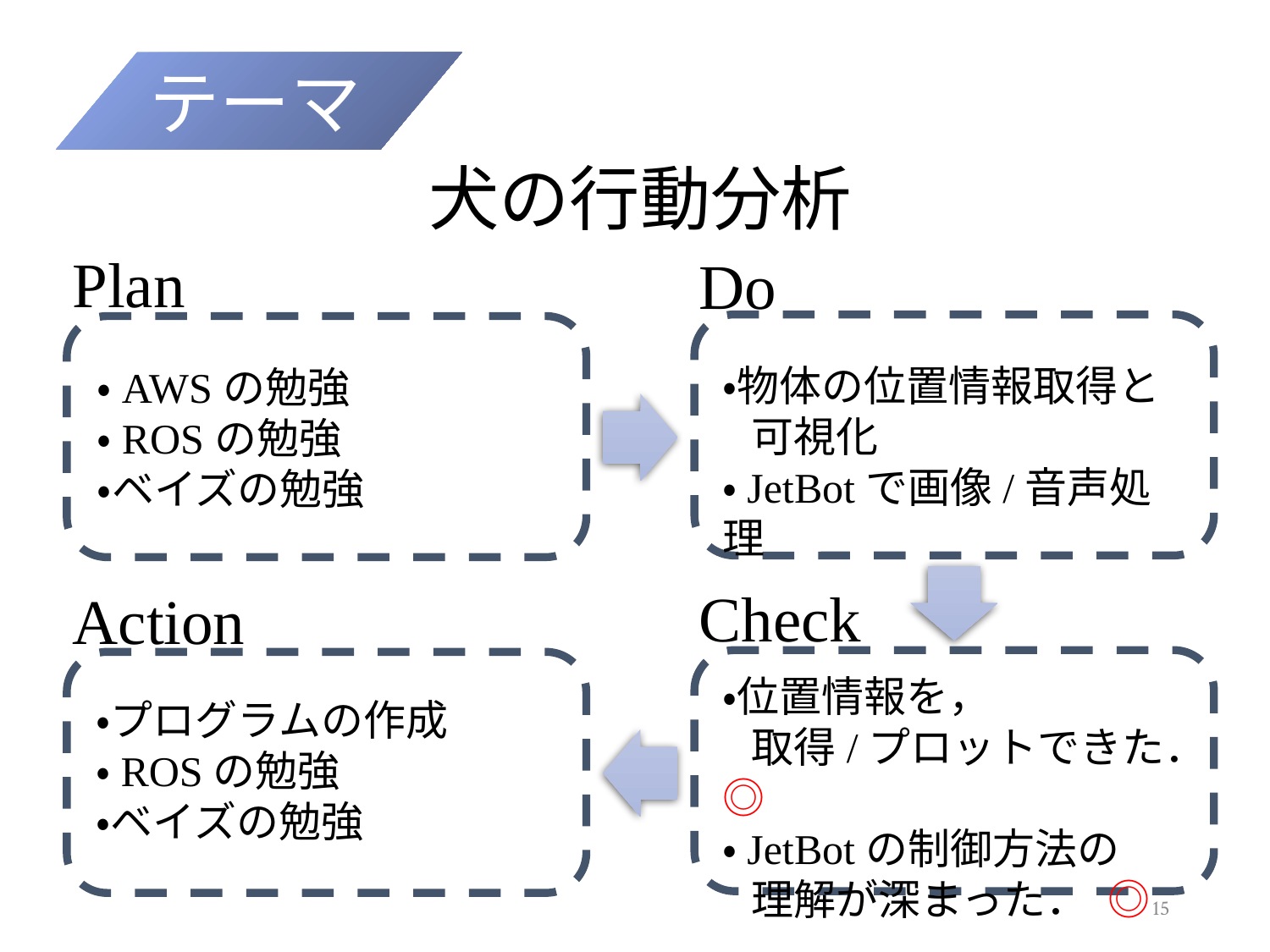

テーマ
犬の行動分析
Plan
20211112_akashi.pptx20211112_akashi.pptx
Do
20211112_akashi.pptx20211112_akashi.pptx
・物体の位置情報取得と
  可視化
・JetBotで画像/音声処理
・AWSの勉強
・ROSの勉強
・ベイズの勉強

Check
Action
20211112_akashi.pptx20211112_akashi.pptx

・位置情報を，
  取得/プロットできた．◎
・JetBotの制御方法の
  理解が深まった．  ◎
・プログラムの作成
・ROSの勉強
・ベイズの勉強

15